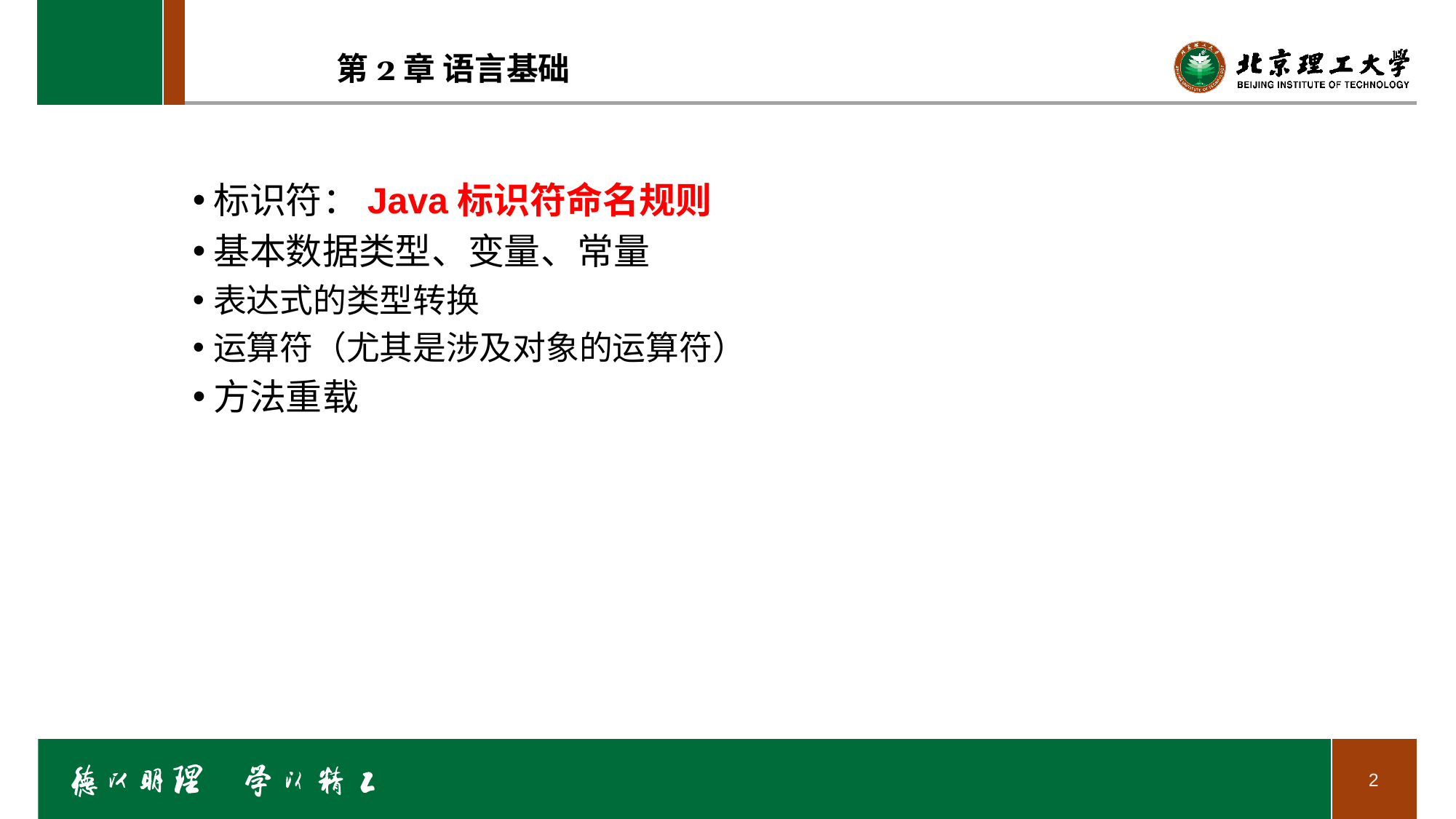

# 第2章 语言基础
标识符：Java标识符命名规则
基本数据类型、变量、常量
表达式的类型转换
运算符（尤其是涉及对象的运算符）
方法重载